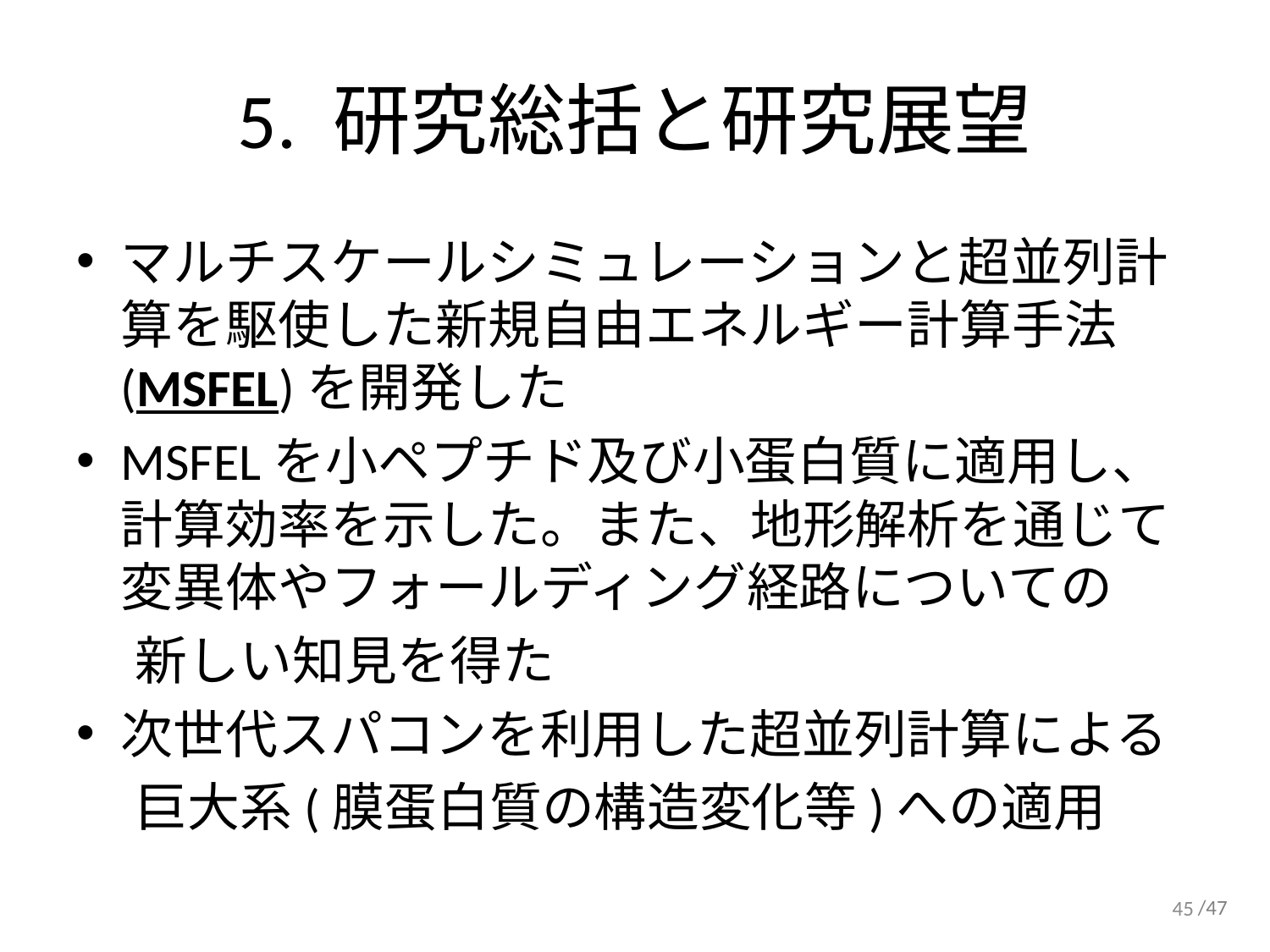

# 5. 研究総括と研究展望
マルチスケールシミュレーションと超並列計算を駆使した新規自由エネルギー計算手法(MSFEL)を開発した
MSFELを小ペプチド及び小蛋白質に適用し、計算効率を示した。また、地形解析を通じて変異体やフォールディング経路についての
    新しい知見を得た
次世代スパコンを利用した超並列計算による
    巨大系(膜蛋白質の構造変化等)への適用

45